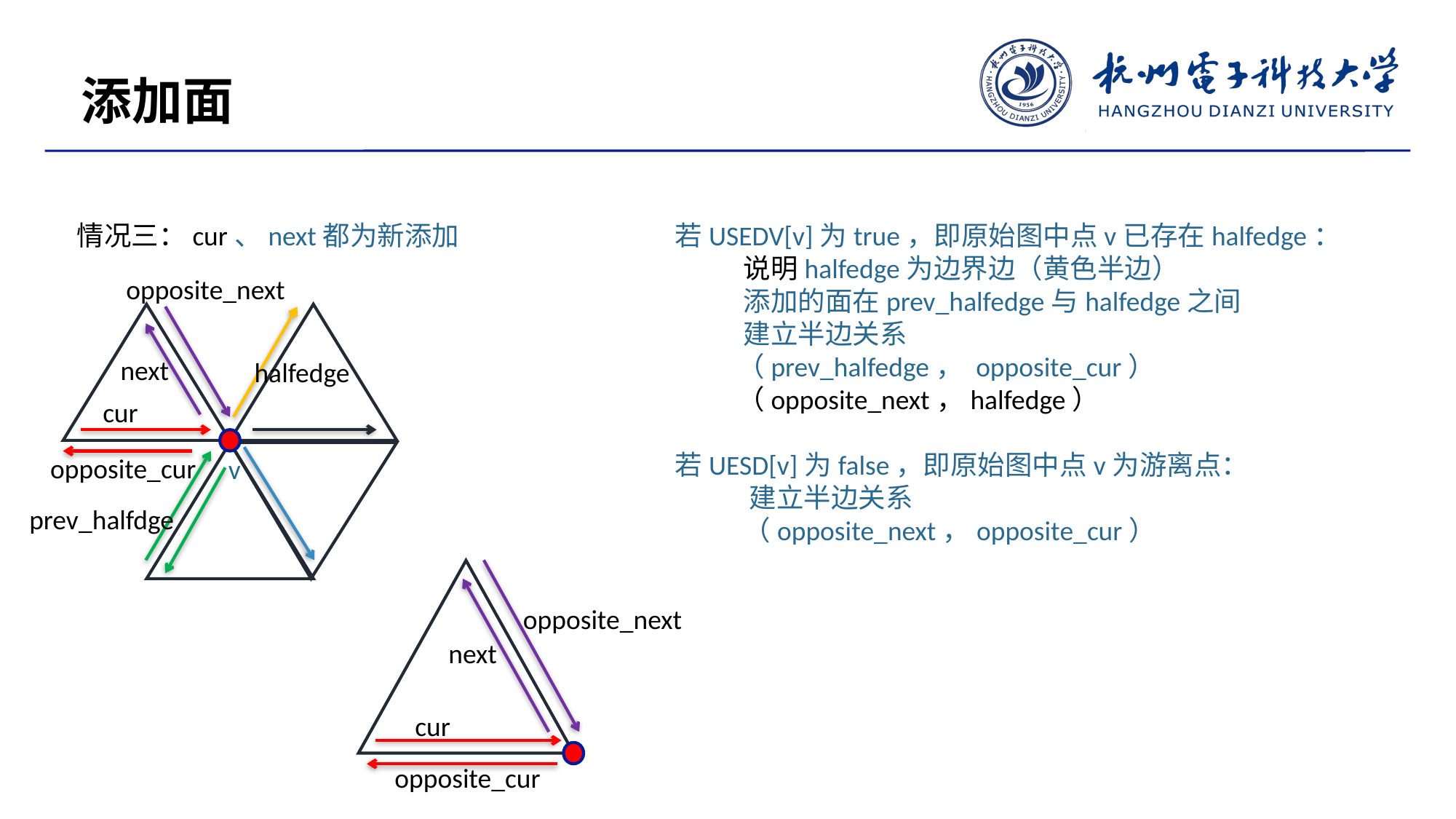

添加面
情况三：cur、next都为新添加
若USEDV[v]为true，即原始图中点v已存在halfedge：
          说明halfedge为边界边（黄色半边）
          添加的面在prev_halfedge与halfedge之间
          建立半边关系
         （prev_halfedge， opposite_cur）
         （opposite_next，halfedge）

若UESD[v]为false，即原始图中点v为游离点：
           建立半边关系
          （opposite_next，opposite_cur）
opposite_next

next
halfedge
cur

opposite_cur
v
prev_halfdge

opposite_next
next
cur

opposite_cur